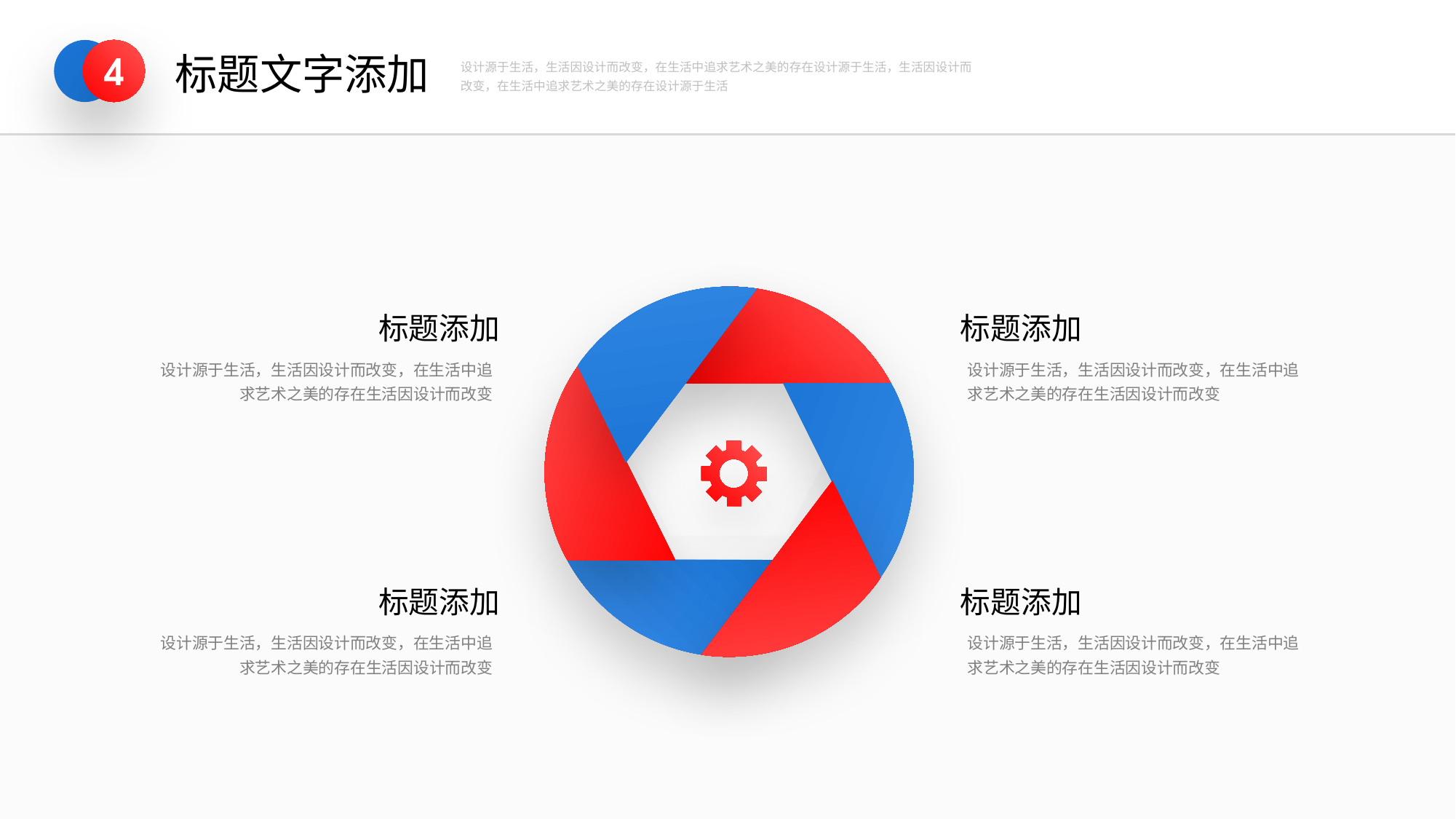

标题文字添加
4
设计源于生活，生活因设计而改变，在生活中追求艺术之美的存在设计源于生活，生活因设计而改变，在生活中追求艺术之美的存在设计源于生活

标题添加
设计源于生活，生活因设计而改变，在生活中追求艺术之美的存在生活因设计而改变
标题添加
设计源于生活，生活因设计而改变，在生活中追求艺术之美的存在生活因设计而改变

标题添加
设计源于生活，生活因设计而改变，在生活中追求艺术之美的存在生活因设计而改变
标题添加
设计源于生活，生活因设计而改变，在生活中追求艺术之美的存在生活因设计而改变